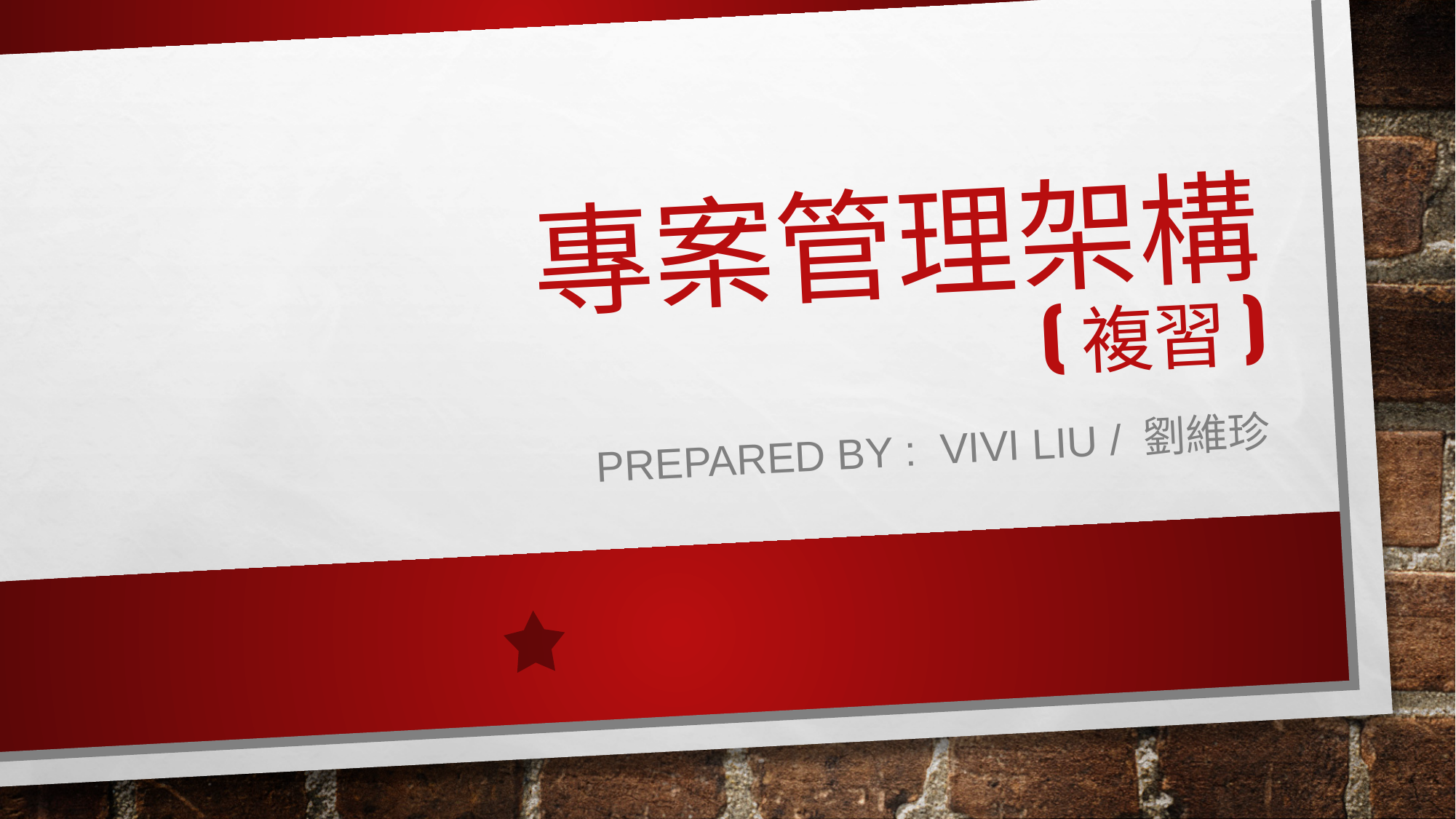

# 專案管理架構 (複習)
Prepared by :  Vivi Liu / 劉維珍